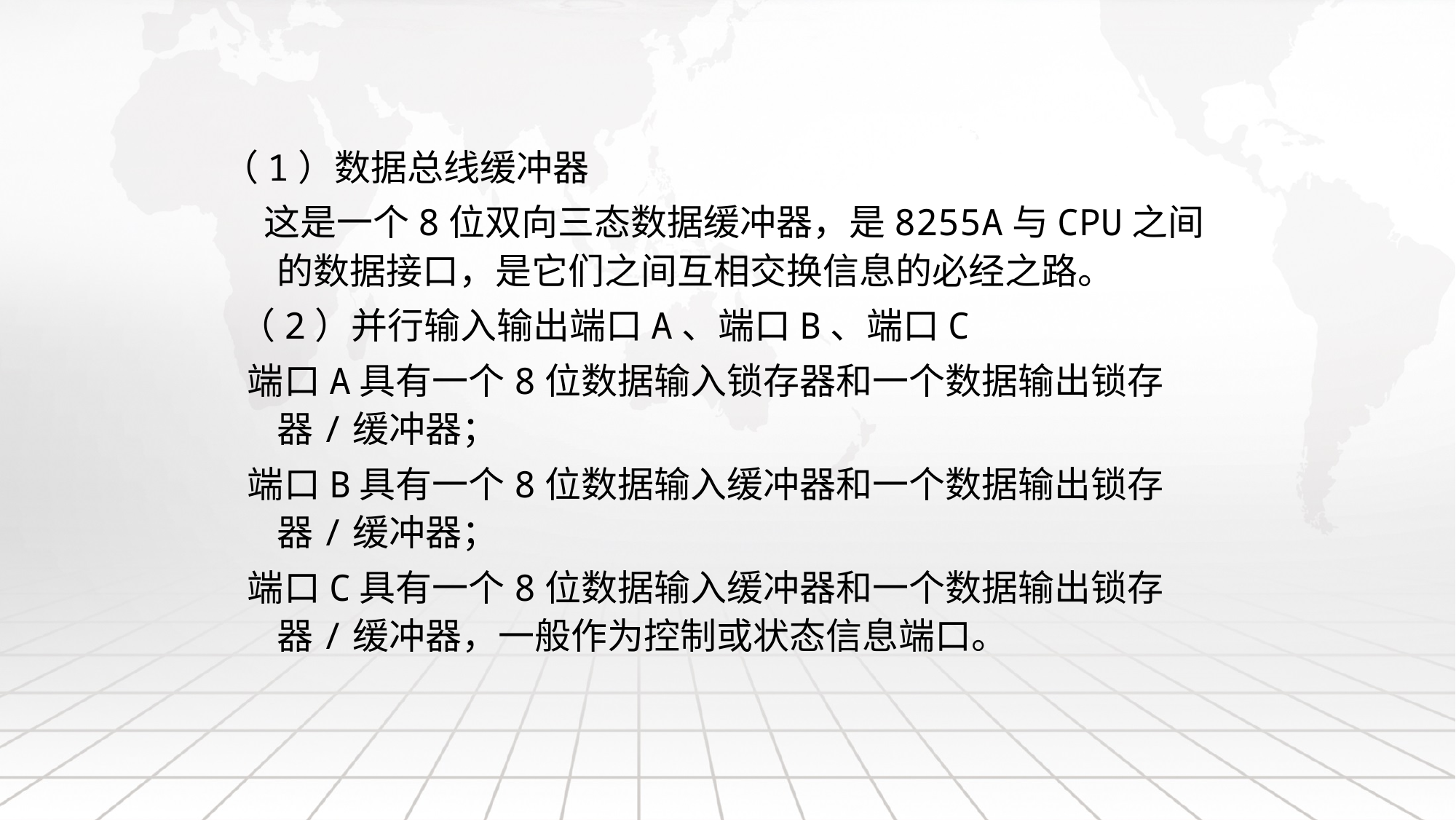

（1）数据总线缓冲器
    这是一个8位双向三态数据缓冲器，是8255A与CPU之间的数据接口，是它们之间互相交换信息的必经之路。
 （2）并行输入输出端口A、端口B、端口C
  端口A具有一个8位数据输入锁存器和一个数据输出锁存器/缓冲器；
  端口B具有一个8位数据输入缓冲器和一个数据输出锁存器/缓冲器；
  端口C具有一个8位数据输入缓冲器和一个数据输出锁存器/缓冲器，一般作为控制或状态信息端口。